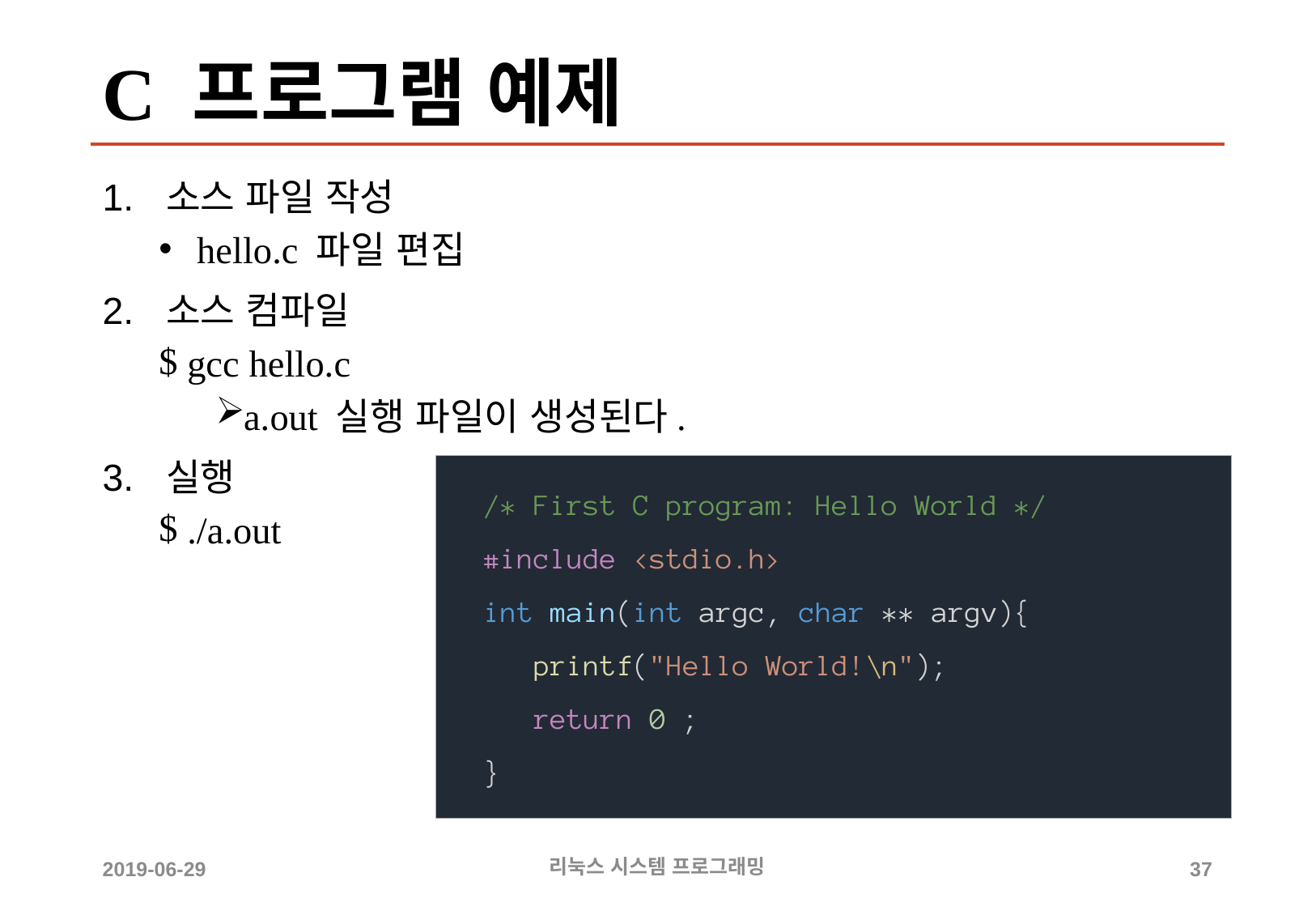

# C 프로그램 예제
소스 파일 작성
 hello.c 파일 편집
소스 컴파일
gcc hello.c
a.out 실행 파일이 생성된다.
실행
./a.out
/* First C program: Hello World */
#include <stdio.h>
int main(int argc, char ** argv){
   printf("Hello World!\n");
   return 0 ;
}
2019-06-29
리눅스 시스템 프로그래밍
37